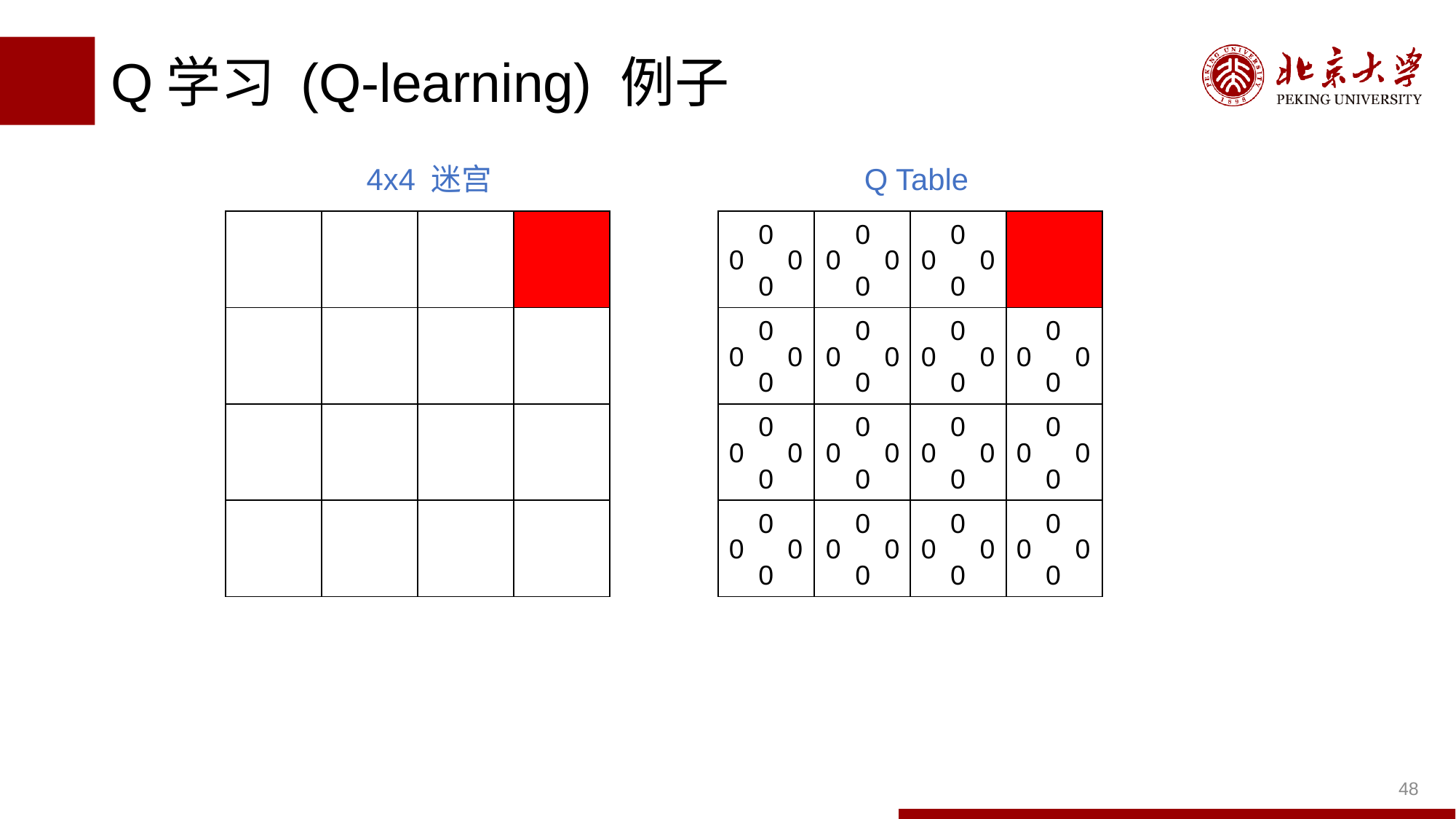

# Q学习 (Q-learning) 例子
4x4 迷宫
Q Table
|  |  |  |  |
| --- | --- | --- | --- |
|  |  |  |  |
|  |  |  |  |
|  |  |  |  |
|  |  |  |  |
| --- | --- | --- | --- |
|  |  |  |  |
|  |  |  |  |
|  |  |  |  |
0
0
0
0
0
0
0
0
0
0
0
0
0
0
0
0
0
0
0
0
0
0
0
0
0
0
0
0
0
0
0
0
0
0
0
0
0
0
0
0
0
0
0
0
0
0
0
0
0
0
0
0
0
0
0
0
0
0
0
0
48